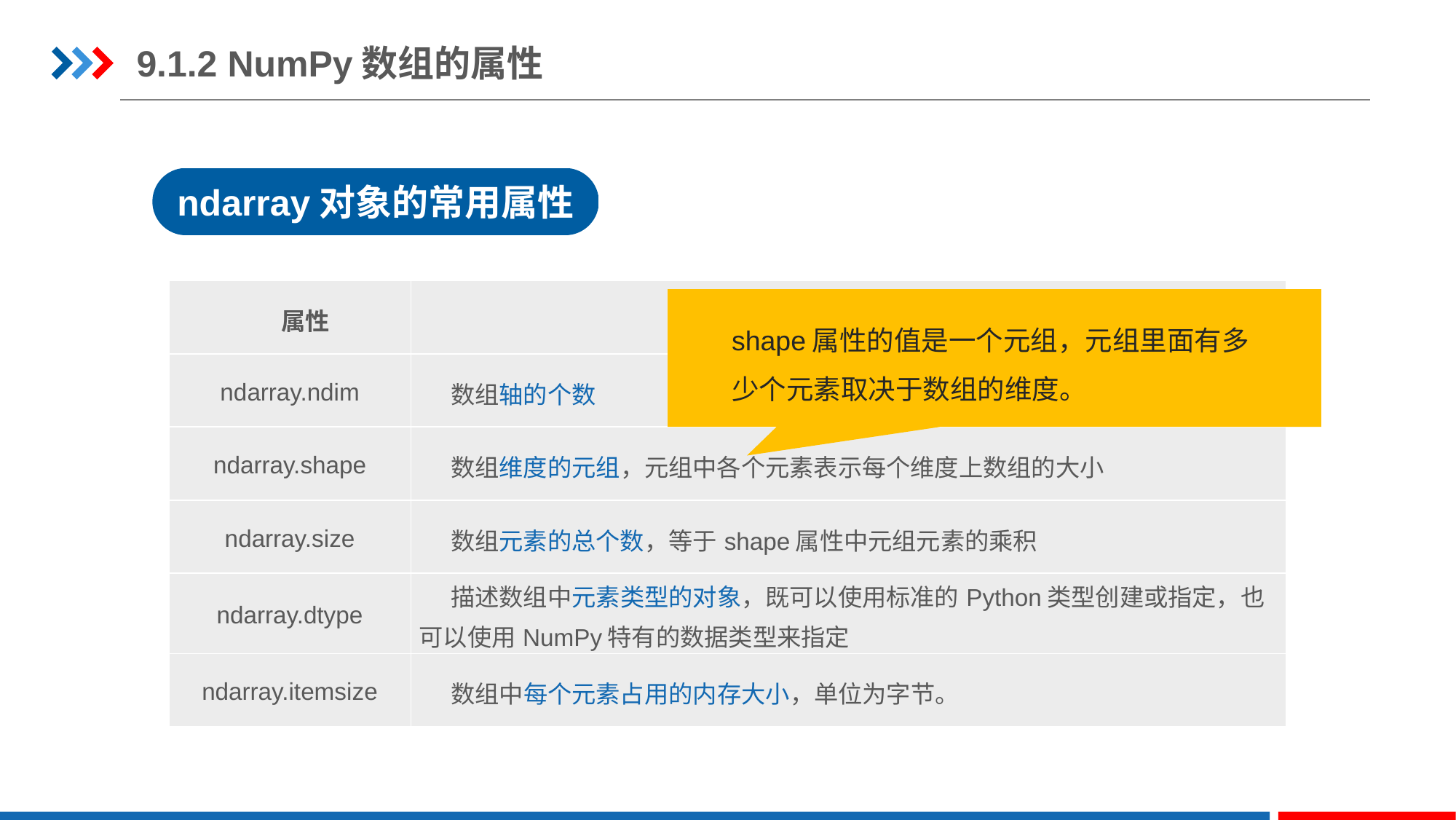

9.1.2 NumPy数组的属性
ndarray对象的常用属性
| 属性 | 说明 |
| --- | --- |
| ndarray.ndim | 数组轴的个数 |
| ndarray.shape | 数组维度的元组，元组中各个元素表示每个维度上数组的大小 |
| ndarray.size | 数组元素的总个数，等于shape属性中元组元素的乘积 |
| ndarray.dtype | 描述数组中元素类型的对象，既可以使用标准的Python类型创建或指定，也可以使用NumPy特有的数据类型来指定 |
| ndarray.itemsize | 数组中每个元素占用的内存大小，单位为字节。 |

shape属性的值是一个元组，元组里面有多少个元素取决于数组的维度。